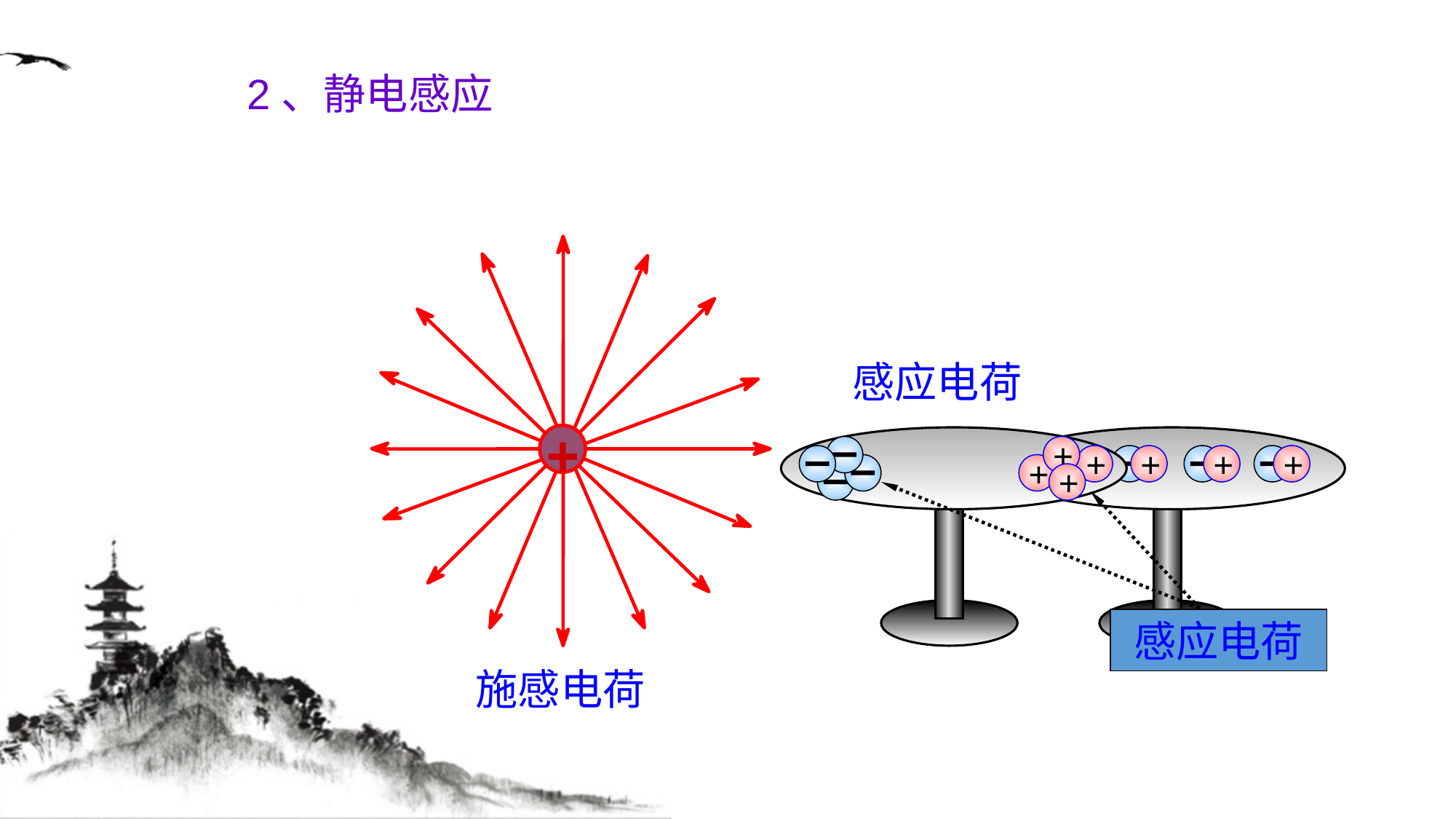

2、静电感应

+

感应电荷

+

+

+

+

+

+

+

+

感应电荷
施感电荷